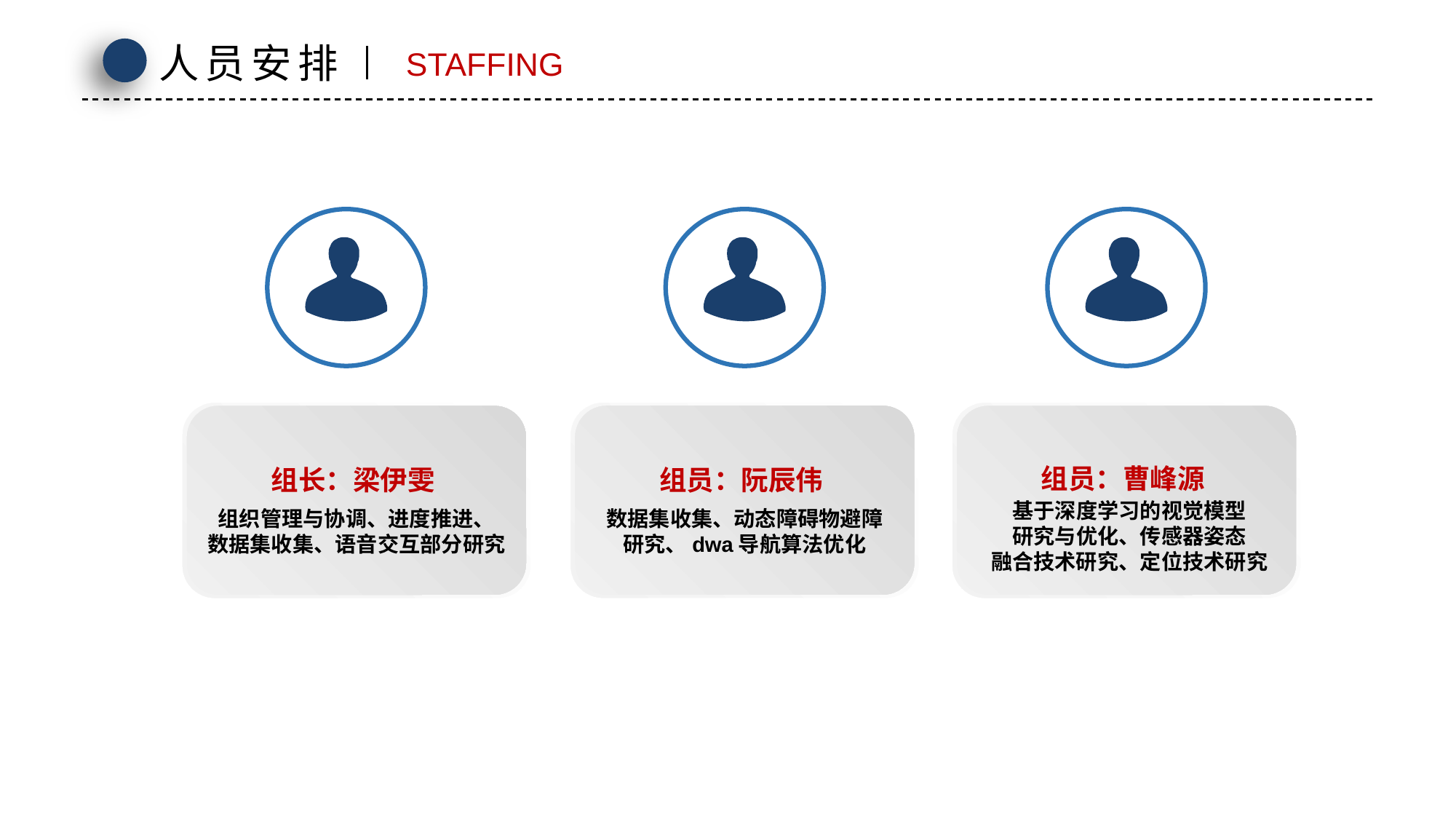

人员安排

STAFFING

组员：阮辰伟
数据集收集、动态障碍物避障
研究、dwa导航算法优化

组长：梁伊雯
组织管理与协调、进度推进、
数据集收集、语音交互部分研究

组员：曹峰源
基于深度学习的视觉模型
研究与优化、传感器姿态
融合技术研究、定位技术研究